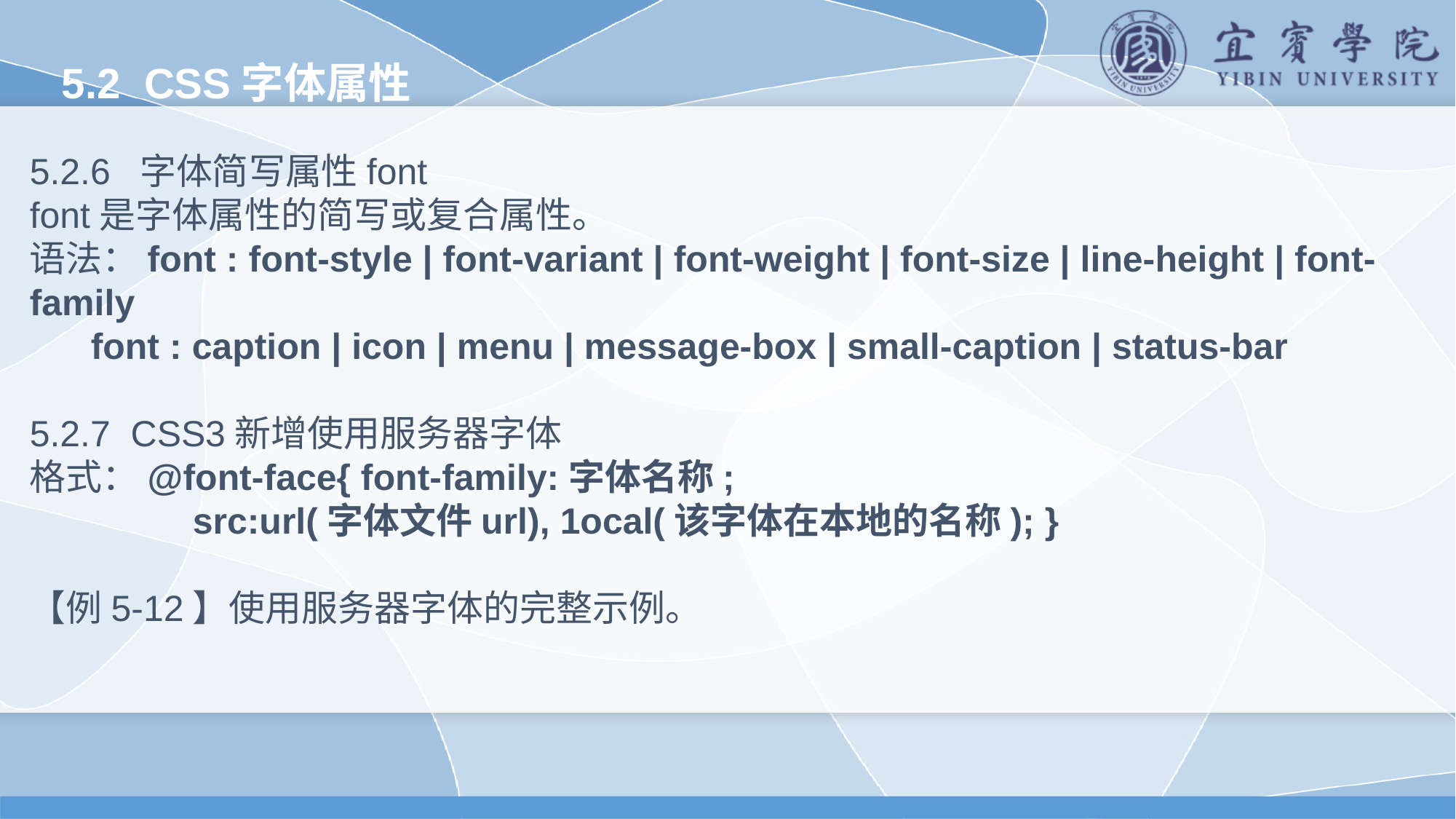

5.2  CSS字体属性

5.2.6  字体简写属性font
font是字体属性的简写或复合属性。
语法：font : font-style | font-variant | font-weight | font-size | line-height | font-family
      font : caption | icon | menu | message-box | small-caption | status-bar

5.2.7  CSS3新增使用服务器字体
格式：@font-face{ font-family:字体名称;
                src:url(字体文件url), 1ocal(该字体在本地的名称); }

【例5-12】使用服务器字体的完整示例。